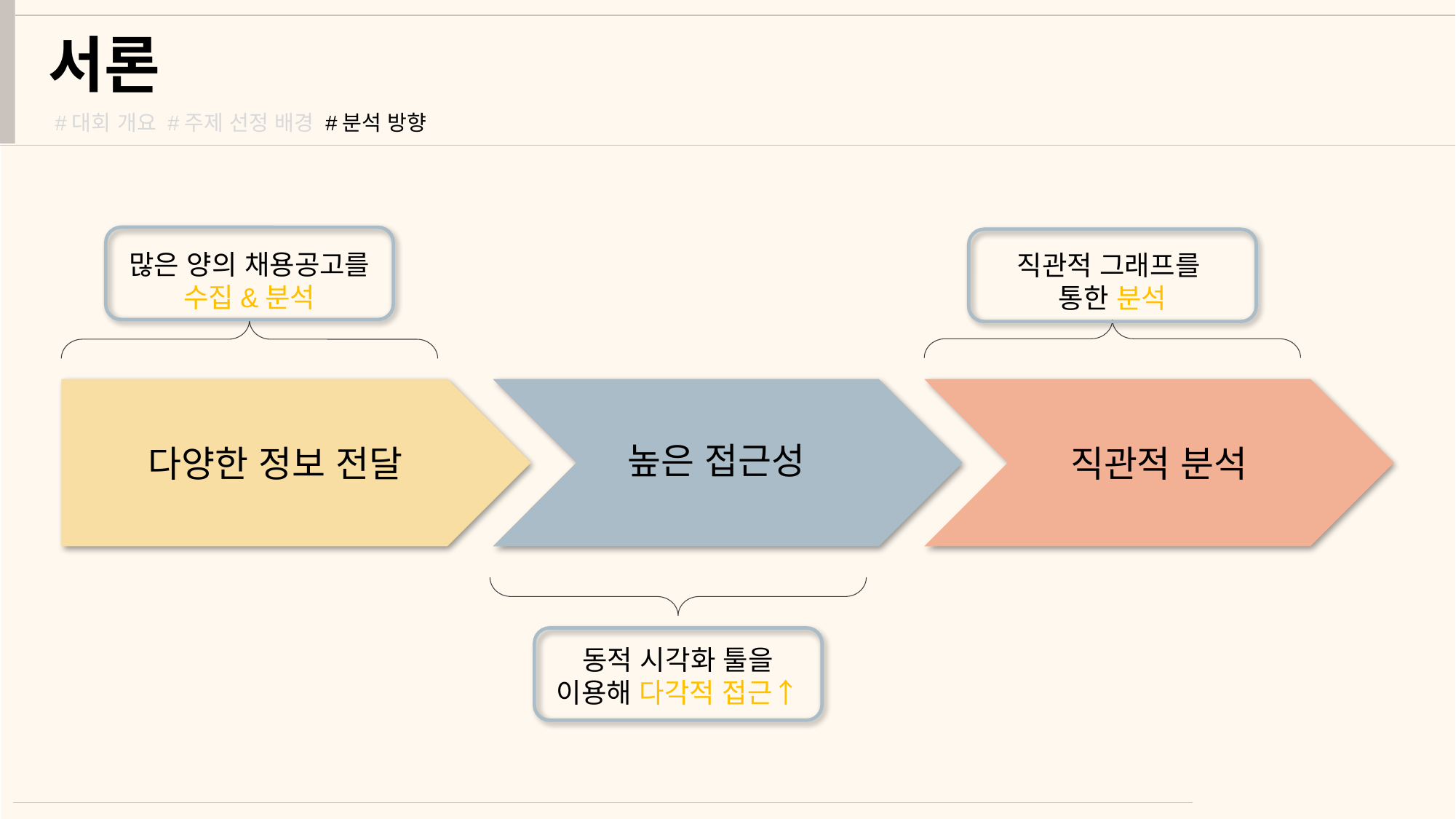

서론
#대회 개요 #주제 선정 배경 #분석 방향

많은 양의 채용공고를
수집&분석
직관적 그래프를
통한 분석
다양한 정보 전달

직관적 분석

높은 접근성

동적 시각화 툴을
이용해 다각적 접근↑